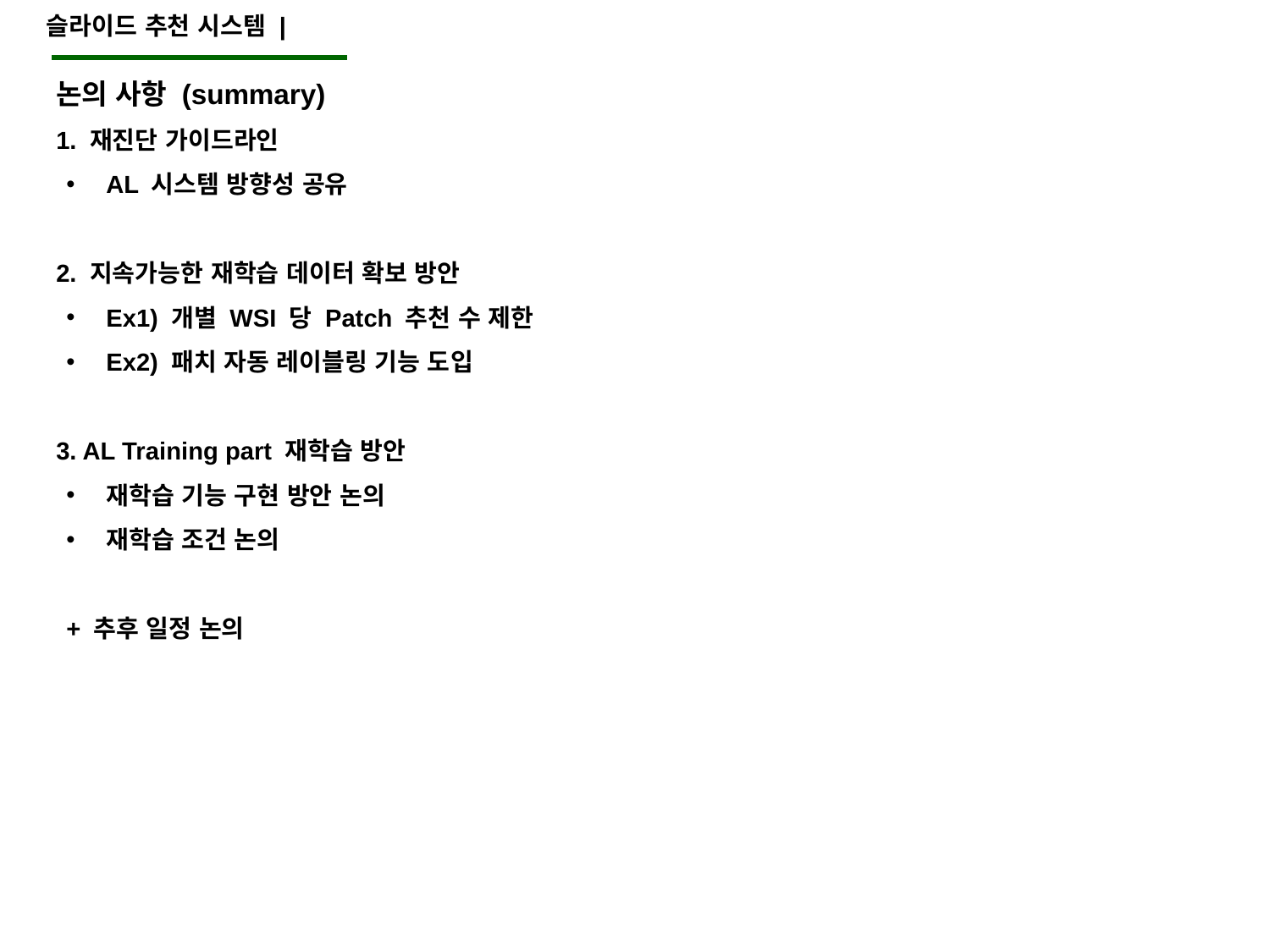

슬라이드 추천 시스템 |
논의 사항 (summary)
1. 재진단 가이드라인
AL 시스템 방향성 공유

2. 지속가능한 재학습 데이터 확보 방안
Ex1) 개별 WSI 당 Patch 추천 수 제한
Ex2) 패치 자동 레이블링 기능 도입

3. AL Training part 재학습 방안
재학습 기능 구현 방안 논의
재학습 조건 논의

+ 추후 일정 논의